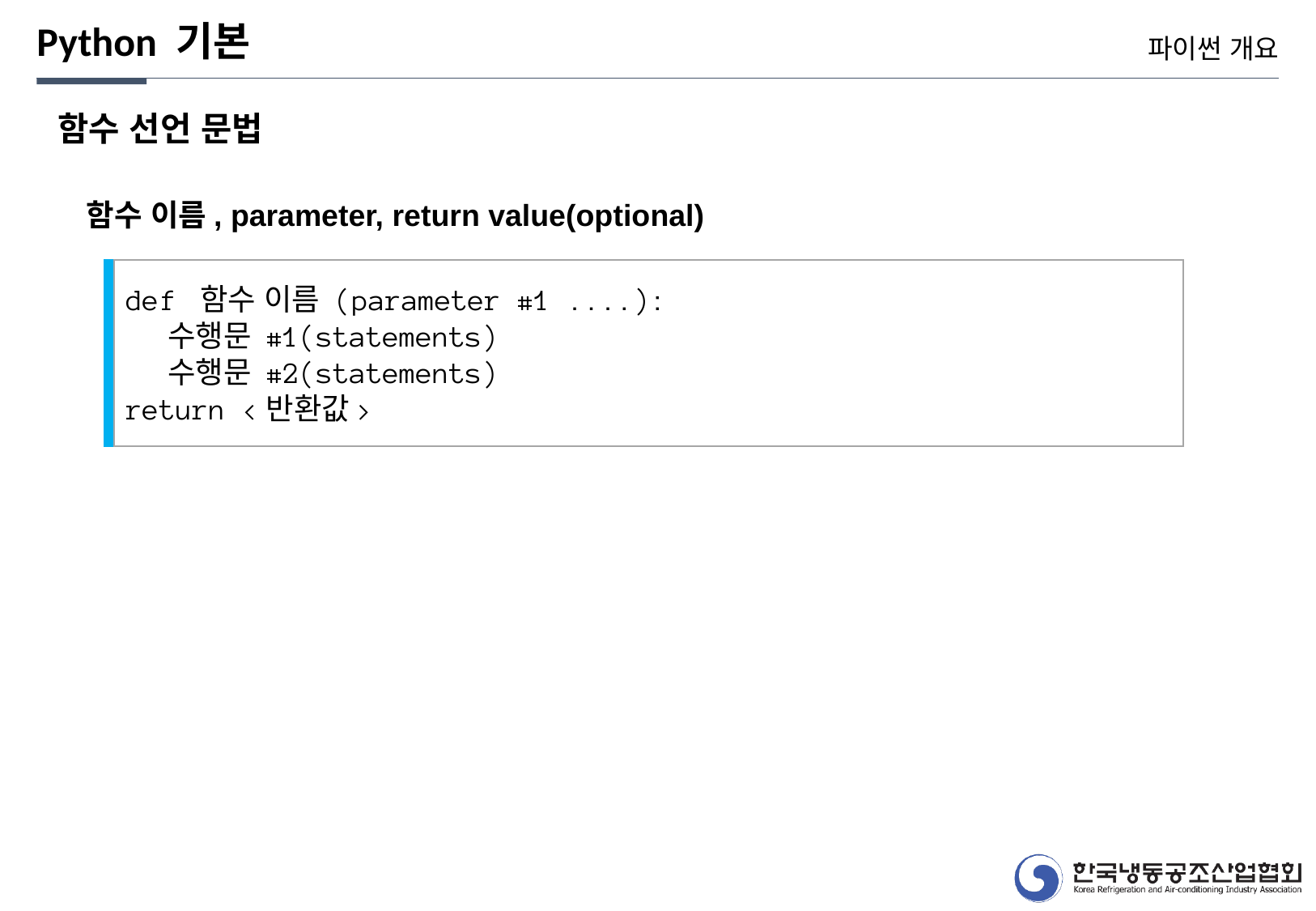

Python 기본
파이썬 개요
함수 선언 문법
함수 이름, parameter, return value(optional)

def 함수 이름 (parameter #1 ....):
    수행문 #1(statements)
    수행문 #2(statements)
return <반환값>